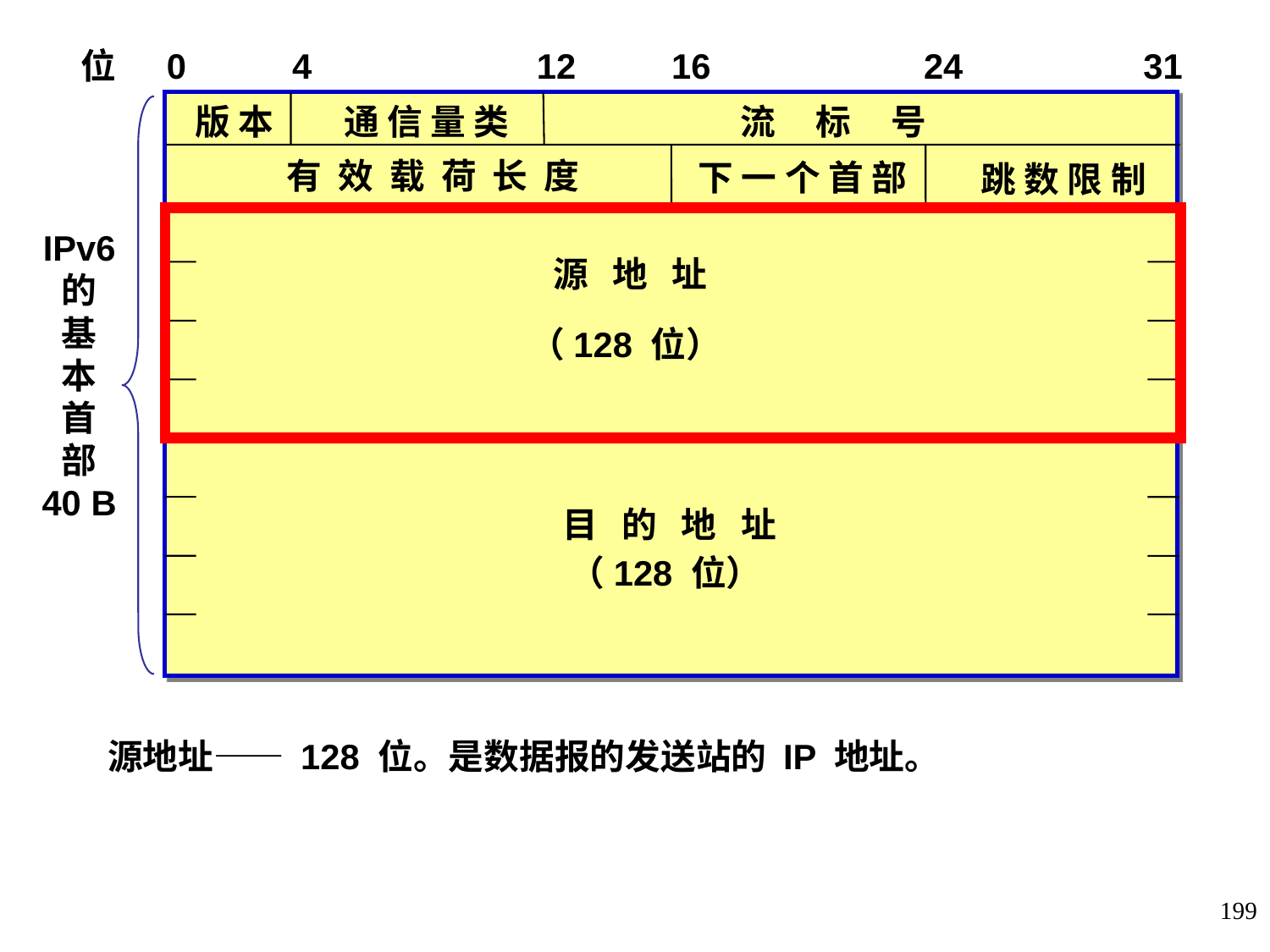

位
0
4
12
16
24
31

版 本
通 信 量 类
流     标     号

有  效  载  荷  长  度
下 一 个 首 部
跳 数 限 制

IPv6
的
基
本
首
部
40 B

源   地   址

（128 位）

目   的   地   址

（128 位）

源地址—— 128 位。是数据报的发送站的 IP 地址。
199